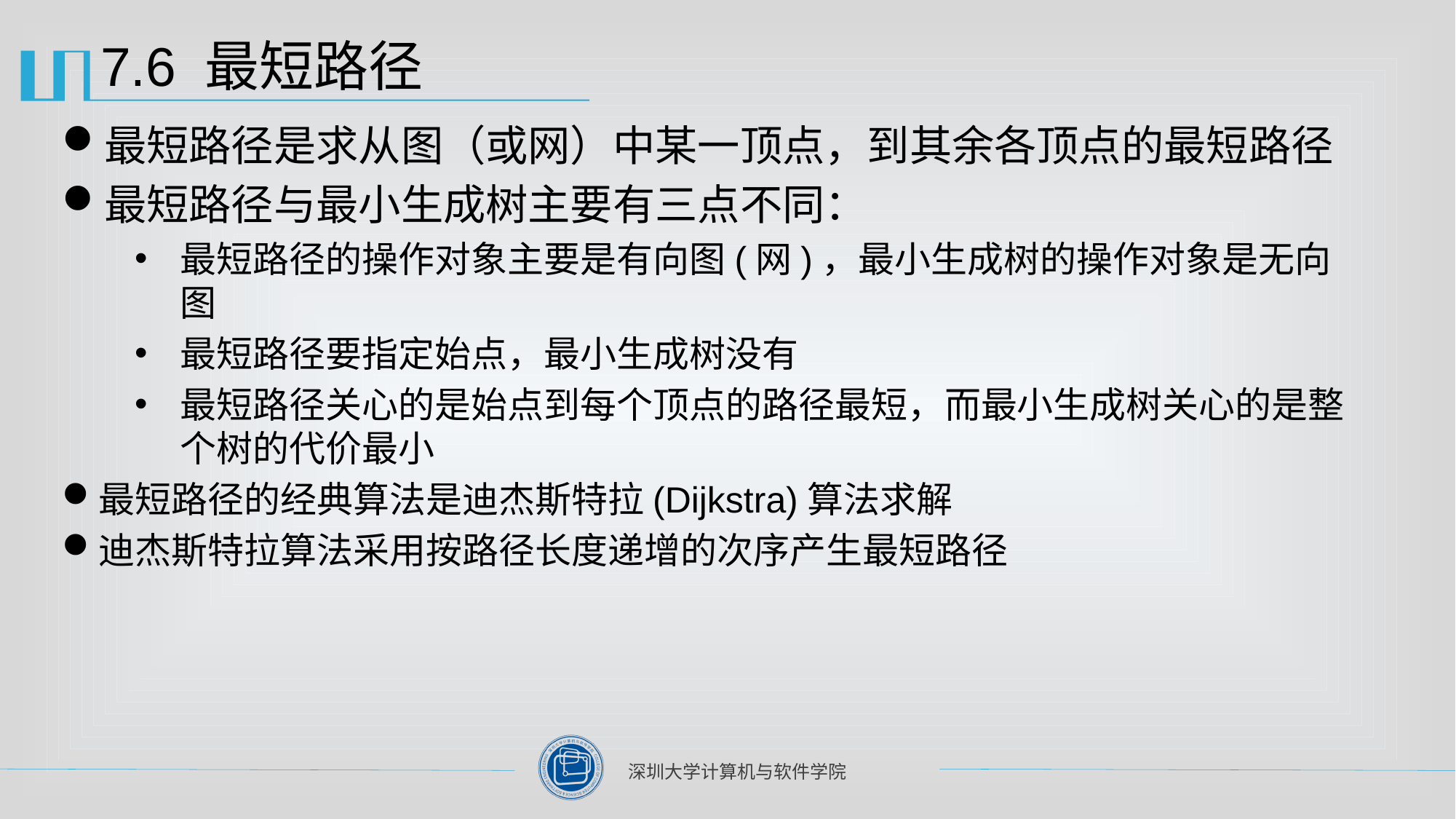

# 7.6 最短路径
最短路径是求从图（或网）中某一顶点，到其余各顶点的最短路径
最短路径与最小生成树主要有三点不同：
最短路径的操作对象主要是有向图(网)，最小生成树的操作对象是无向图
最短路径要指定始点，最小生成树没有
最短路径关心的是始点到每个顶点的路径最短，而最小生成树关心的是整个树的代价最小
最短路径的经典算法是迪杰斯特拉(Dijkstra)算法求解
迪杰斯特拉算法采用按路径长度递增的次序产生最短路径
120